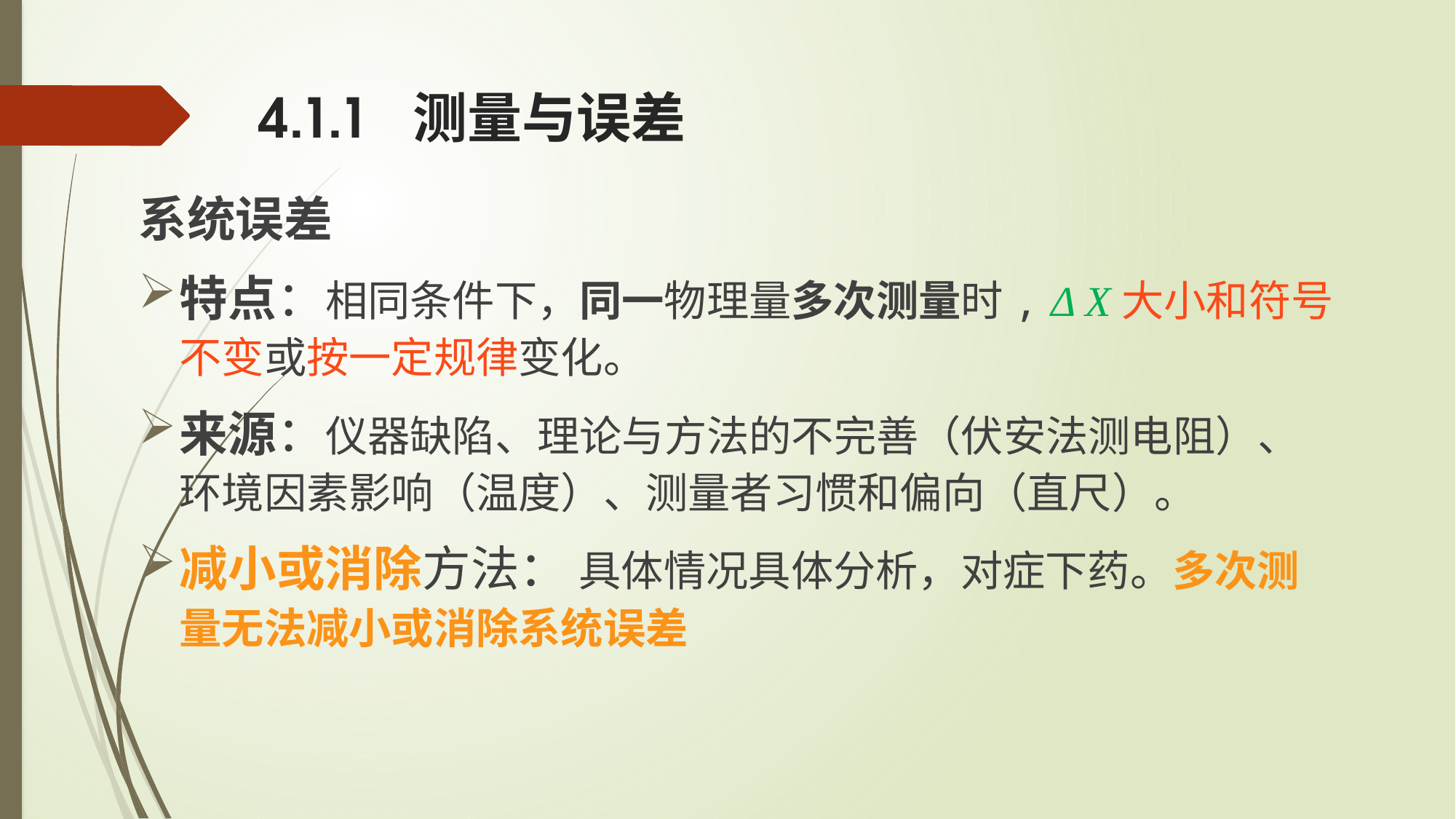

4.1.1  测量与误差
系统误差
特点：相同条件下，同一物理量多次测量时, Δ X大小和符号不变或按一定规律变化。
来源：仪器缺陷、理论与方法的不完善（伏安法测电阻）、环境因素影响（温度）、测量者习惯和偏向（直尺）。
减小或消除方法： 具体情况具体分析，对症下药。多次测量无法减小或消除系统误差